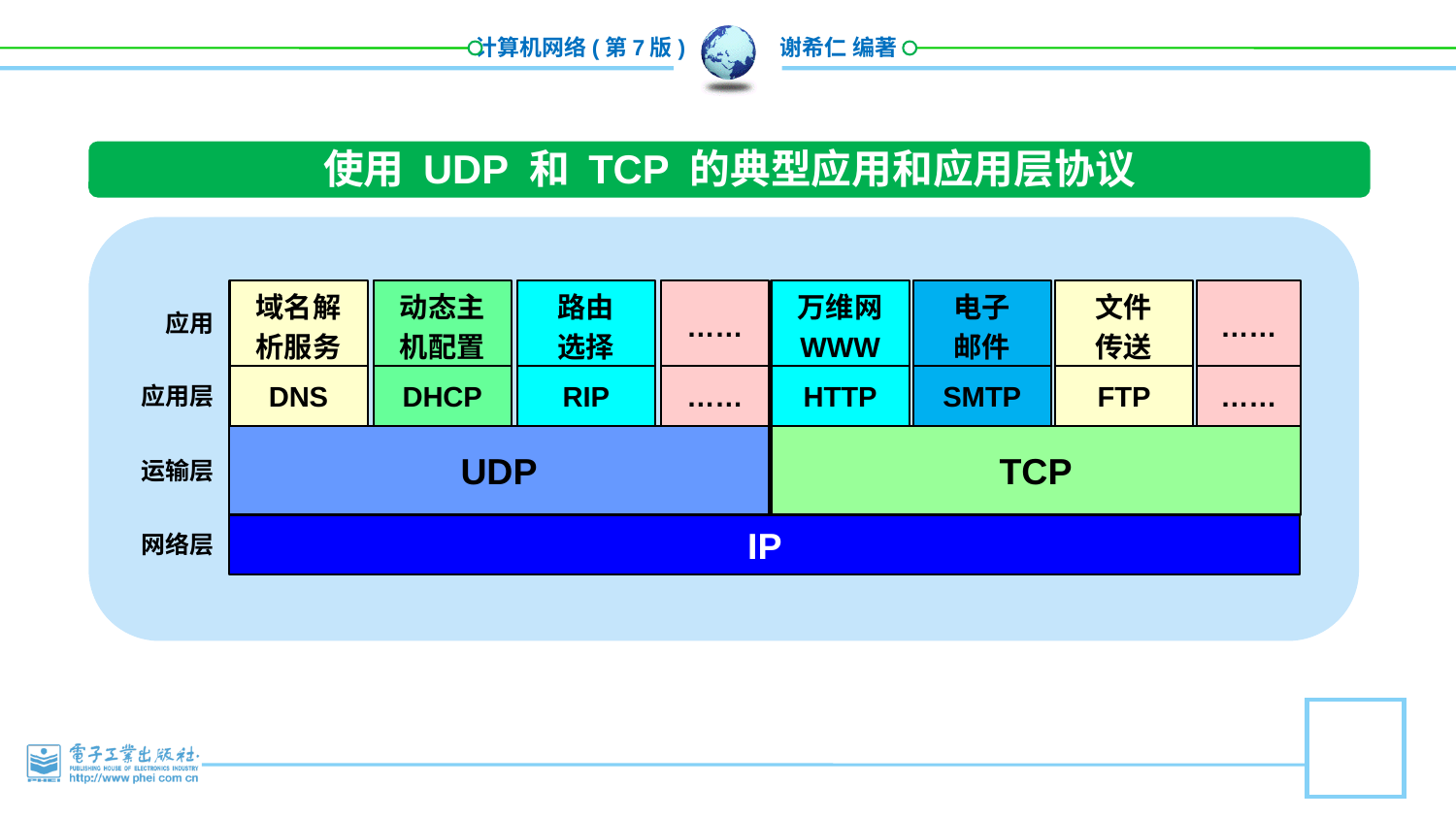

使用 UDP 和 TCP 的典型应用和应用层协议

域名解析服务
动态主机配置
路由
选择
……
DNS
DHCP
RIP
……
UDP
万维网
WWW
电子
邮件
文件
传送
……
HTTP
SMTP
FTP
……
TCP
应用
应用层
运输层
IP
网络层